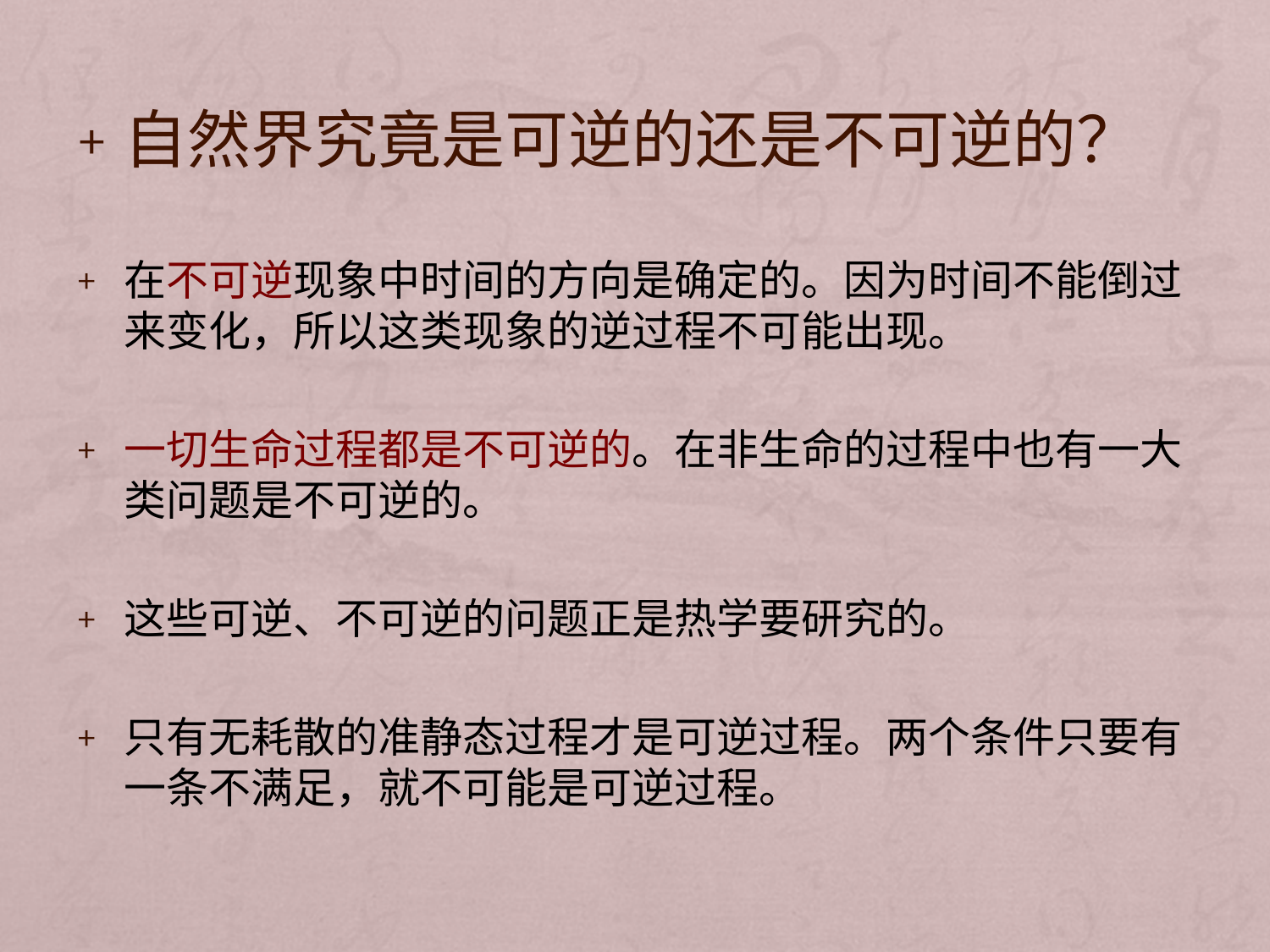

自然界究竟是可逆的还是不可逆的？

在不可逆现象中时间的方向是确定的。因为时间不能倒过来变化，所以这类现象的逆过程不可能出现。

一切生命过程都是不可逆的。在非生命的过程中也有一大类问题是不可逆的。

这些可逆、不可逆的问题正是热学要研究的。

只有无耗散的准静态过程才是可逆过程。两个条件只要有一条不满足，就不可能是可逆过程。